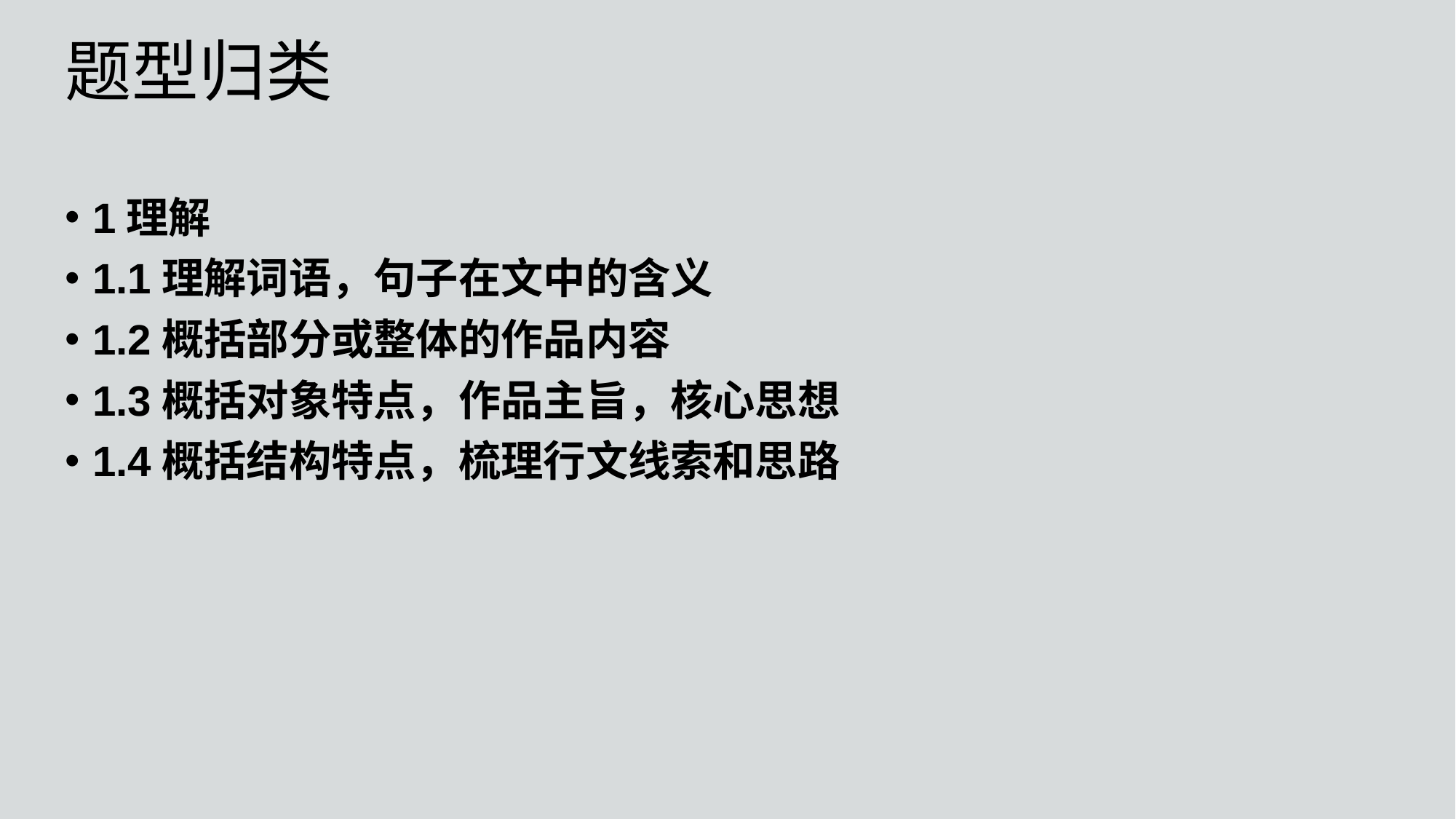

题型归类
1理解
1.1理解词语，句子在文中的含义
1.2概括部分或整体的作品内容
1.3概括对象特点，作品主旨，核心思想
1.4概括结构特点，梳理行文线索和思路